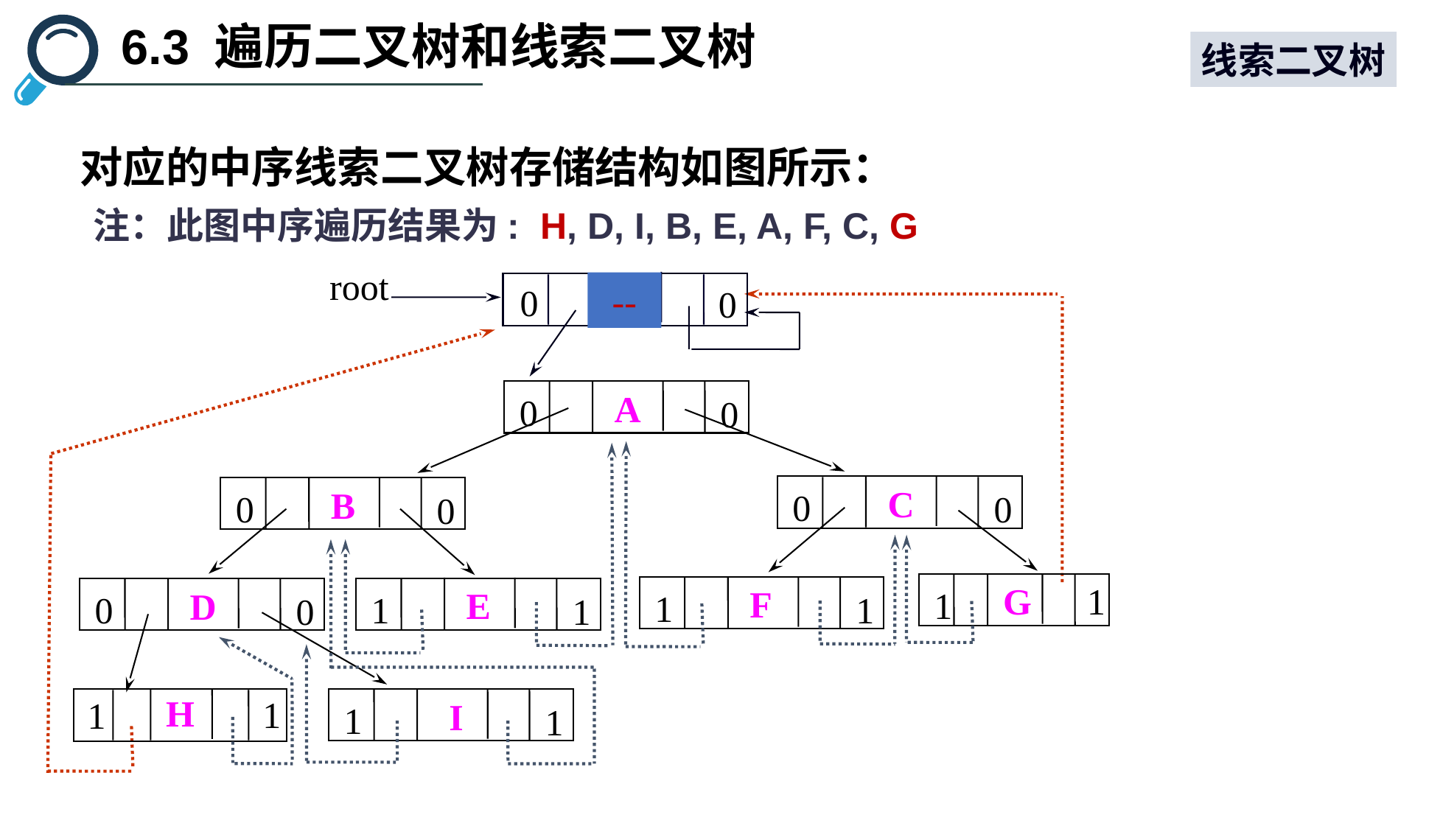

6.3 遍历二叉树和线索二叉树
线索二叉树
对应的中序线索二叉树存储结构如图所示：
注：此图中序遍历结果为:  H, D, I, B, E, A, F, C, G
root

--
0
0

A

0
0

C

B

0
0
0
0

1
G

F

E
1
D

1
1
1
0
1
0

H
1
1
I

1
1